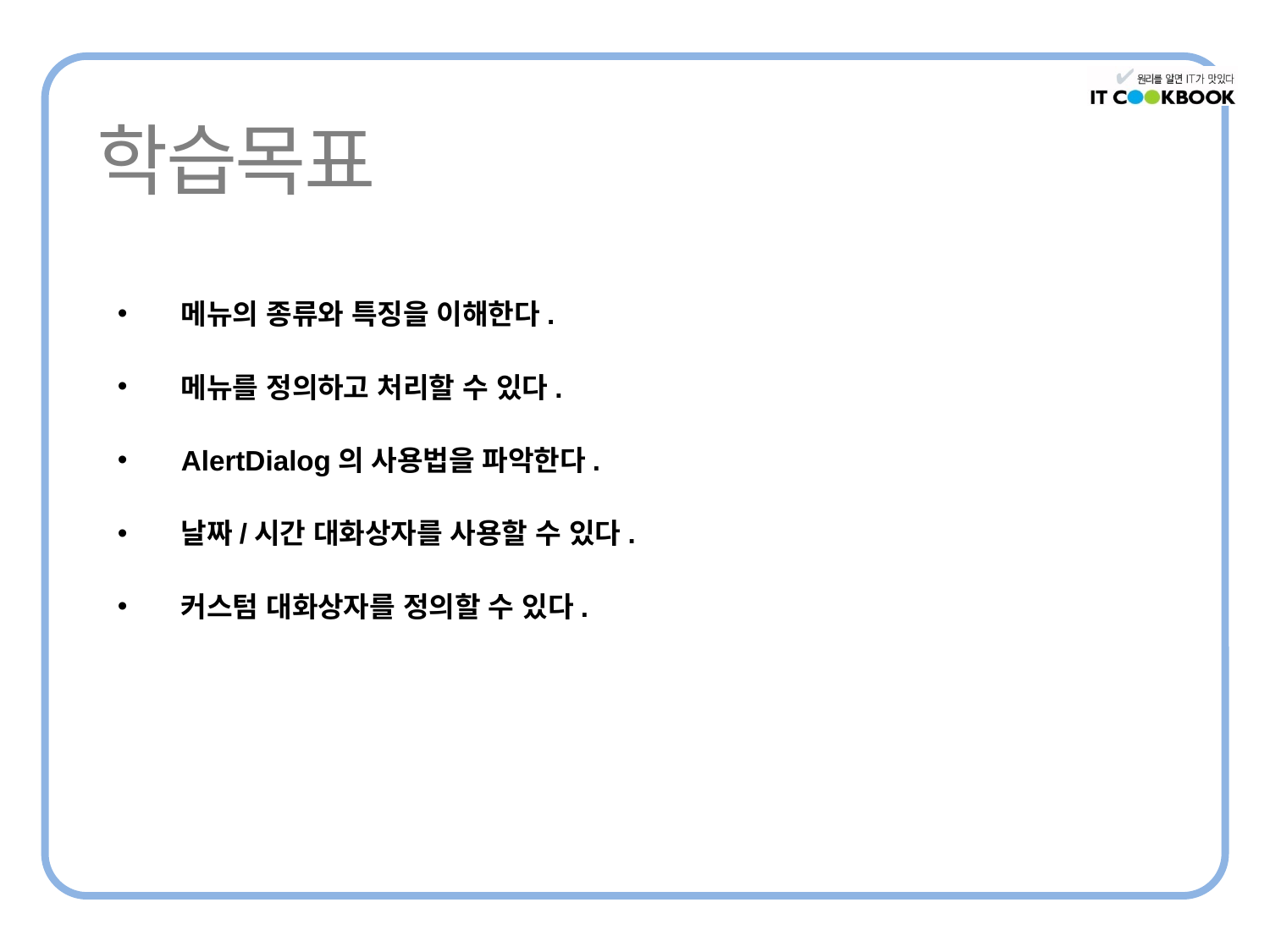

메뉴의 종류와 특징을 이해한다.
메뉴를 정의하고 처리할 수 있다.
AlertDialog의 사용법을 파악한다.
날짜/시간 대화상자를 사용할 수 있다.
커스텀 대화상자를 정의할 수 있다.